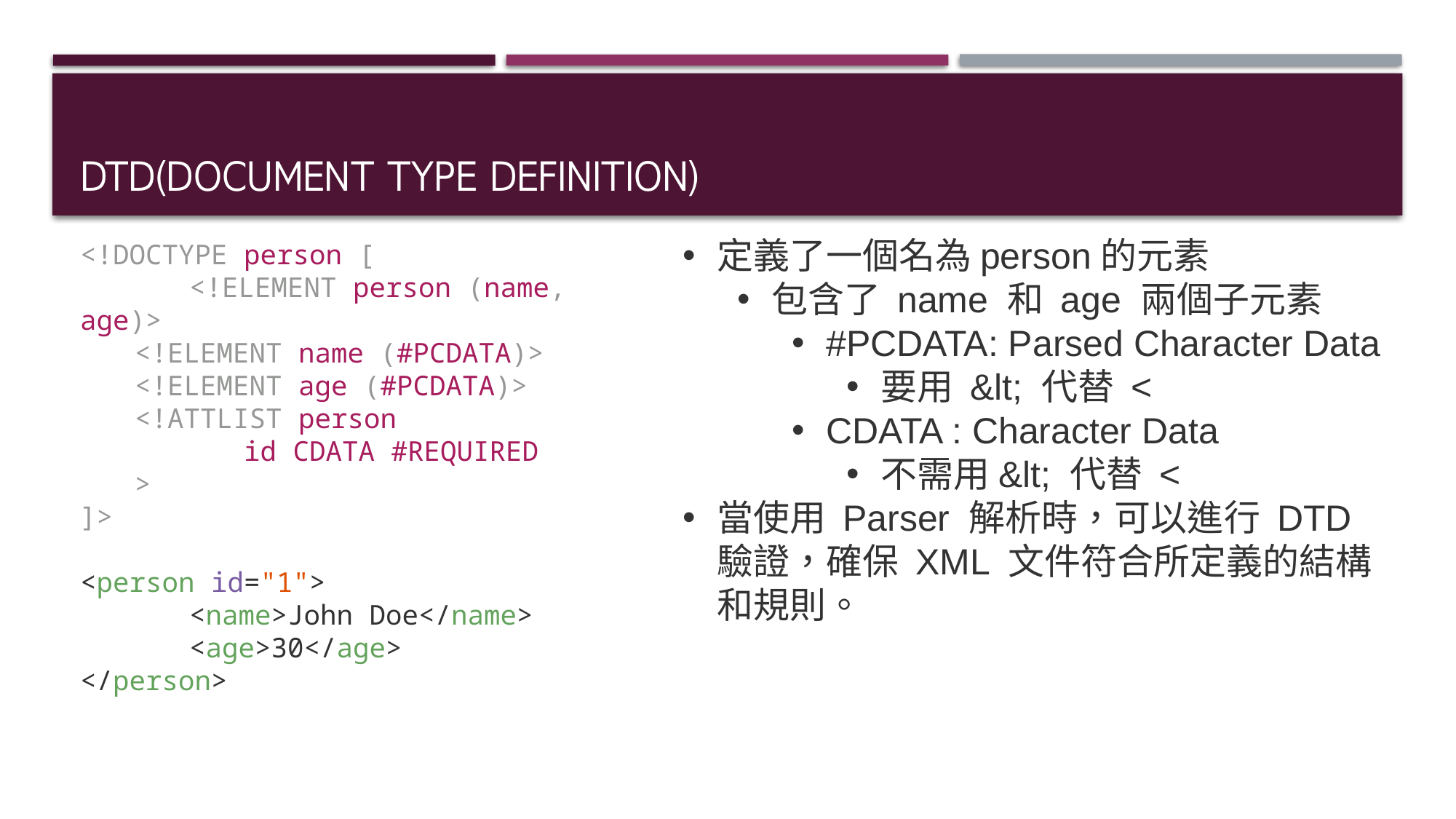

# DTD(Document Type Definition)
定義了一個名為person的元素
包含了 name 和 age 兩個子元素
#PCDATA: Parsed Character Data
要用 &lt; 代替 <
CDATA : Character Data
不需用&lt; 代替 <
當使用 Parser 解析時，可以進行 DTD 驗證，確保 XML 文件符合所定義的結構和規則。
<!DOCTYPE person [
	<!ELEMENT person (name, age)>
<!ELEMENT name (#PCDATA)>
<!ELEMENT age (#PCDATA)>
<!ATTLIST person
	id CDATA #REQUIRED
>
]>

<person id="1">
	<name>John Doe</name>
	<age>30</age>
</person>